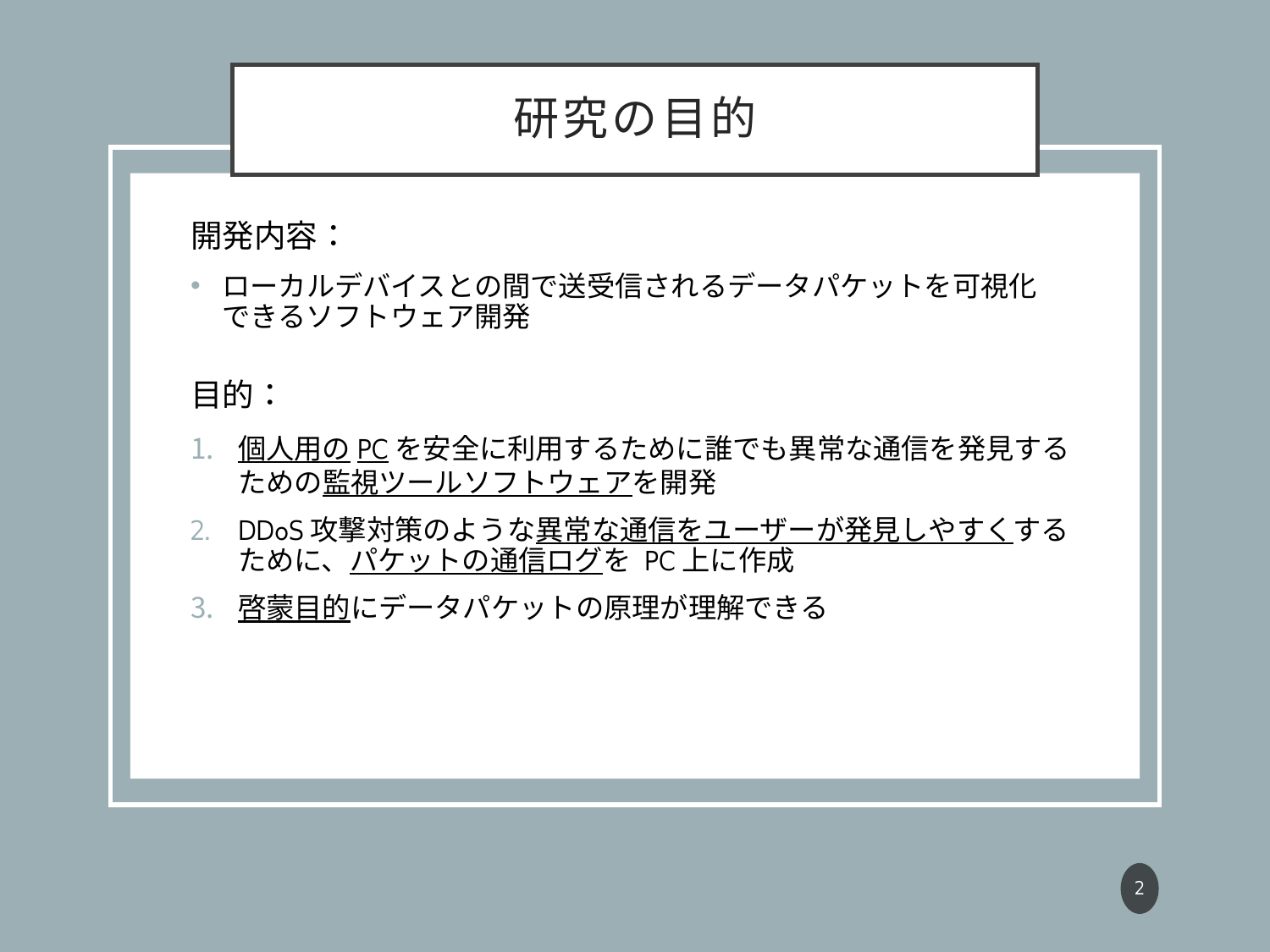

# 研究の目的

開発内容：
ローカルデバイスとの間で送受信されるデータパケットを可視化
できるソフトウェア開発
目的：
個人用のPCを安全に利用するために誰でも異常な通信を発見するための監視ツールソフトウェアを開発
DDoS攻撃対策のような異常な通信をユーザーが発見しやすくするために、パケットの通信ログを PC上に作成
啓蒙目的にデータパケットの原理が理解できる

2